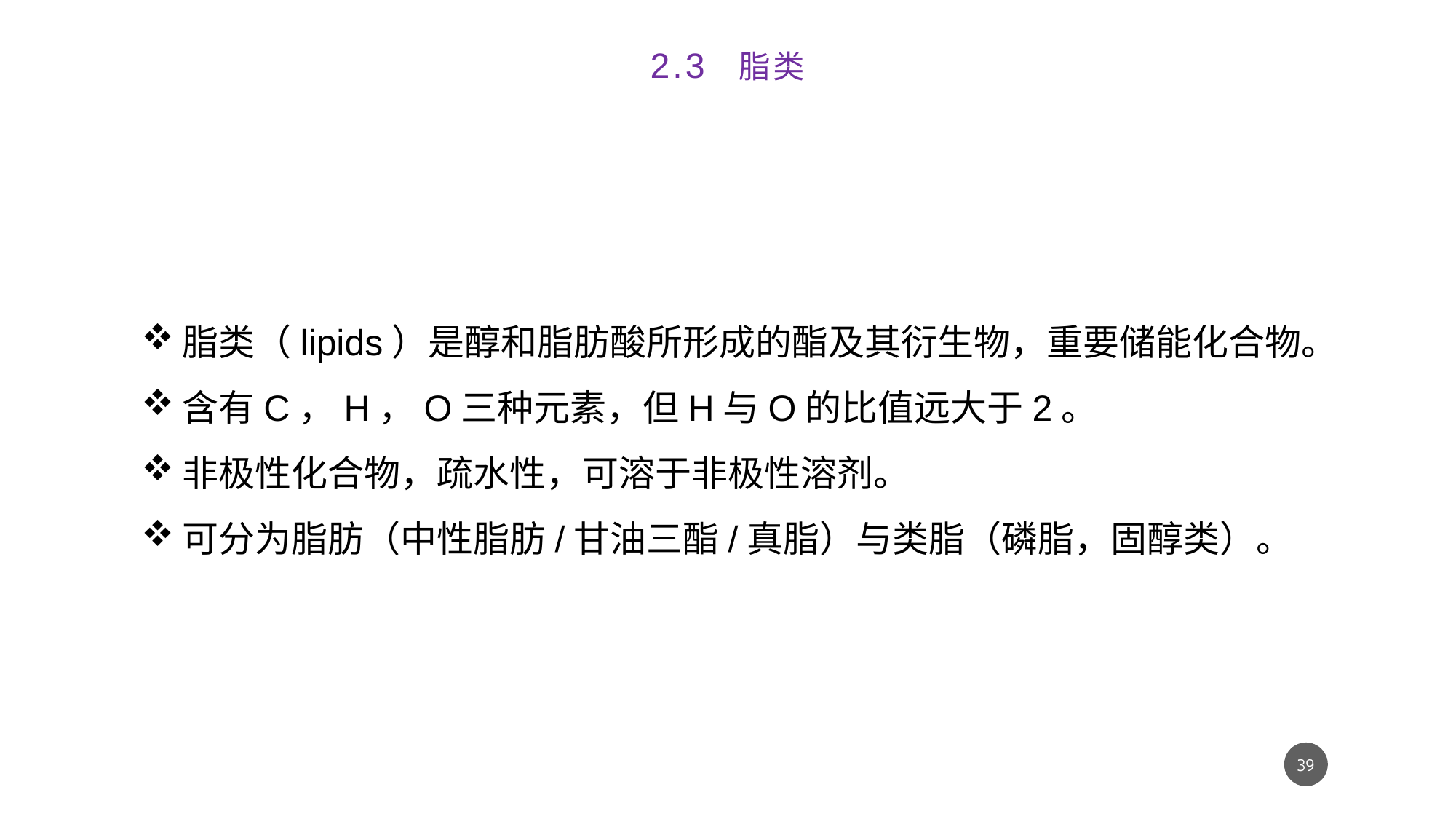

# 2.3  脂类
脂类（lipids）是醇和脂肪酸所形成的酯及其衍生物，重要储能化合物。
含有C，H，O三种元素，但H与O的比值远大于2。
非极性化合物，疏水性，可溶于非极性溶剂。
可分为脂肪（中性脂肪/甘油三酯/真脂）与类脂（磷脂，固醇类）。
39